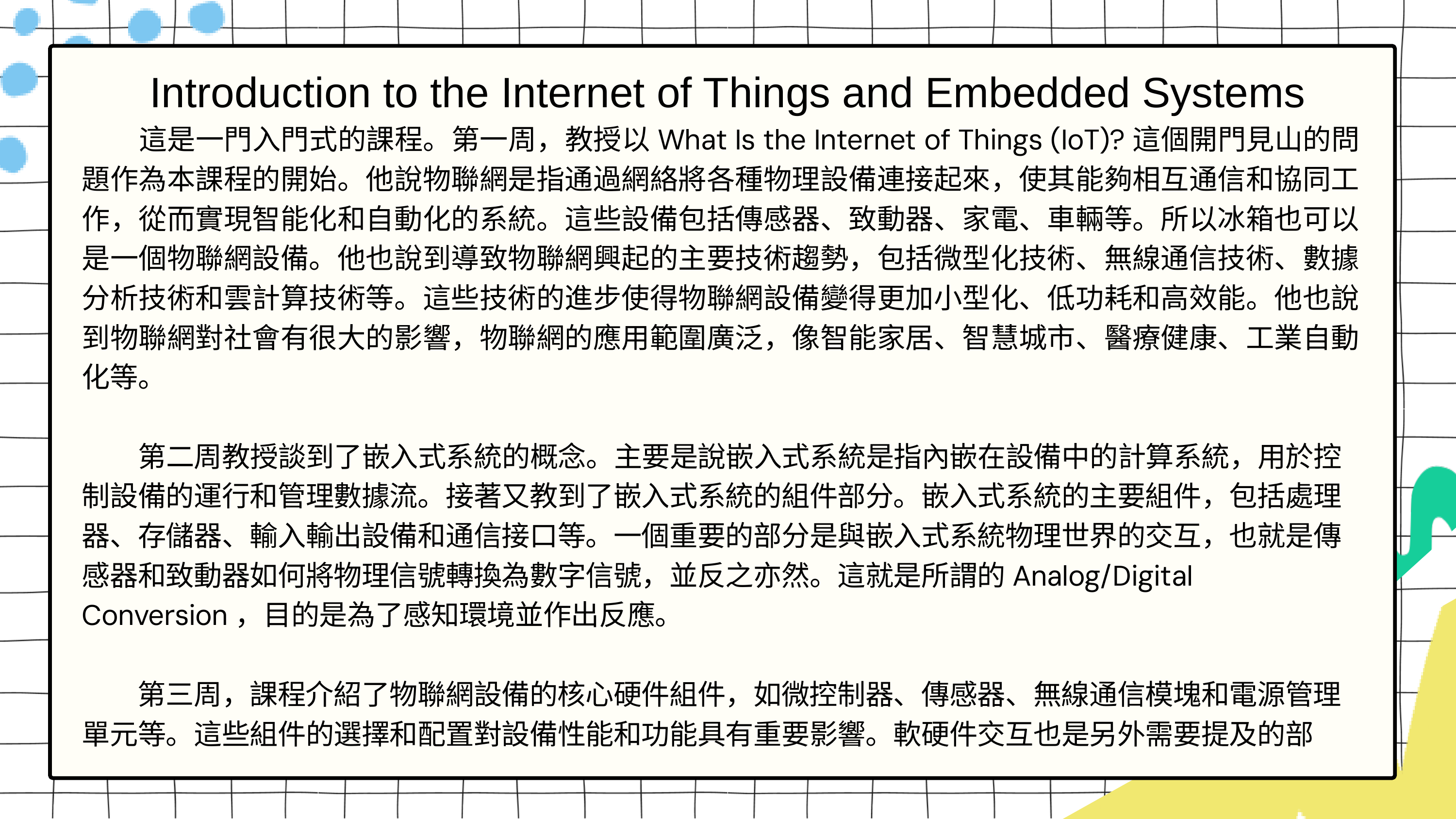

Introduction to the Internet of Things and Embedded Systems

　　這是一門入門式的課程。第一周，教授以What Is the Internet of Things (IoT)?這個開門見山的問題作為本課程的開始。他說物聯網是指通過網絡將各種物理設備連接起來，使其能夠相互通信和協同工作，從而實現智能化和自動化的系統。這些設備包括傳感器、致動器、家電、車輛等。所以冰箱也可以是一個物聯網設備。他也說到導致物聯網興起的主要技術趨勢，包括微型化技術、無線通信技術、數據分析技術和雲計算技術等。這些技術的進步使得物聯網設備變得更加小型化、低功耗和高效能。他也說到物聯網對社會有很大的影響，物聯網的應用範圍廣泛，像智能家居、智慧城市、醫療健康、工業自動化等。

　　第二周教授談到了嵌入式系統的概念。主要是說嵌入式系統是指內嵌在設備中的計算系統，用於控制設備的運行和管理數據流。接著又教到了嵌入式系統的組件部分。嵌入式系統的主要組件，包括處理器、存儲器、輸入輸出設備和通信接口等。一個重要的部分是與嵌入式系統物理世界的交互，也就是傳感器和致動器如何將物理信號轉換為數字信號，並反之亦然。這就是所謂的Analog/Digital Conversion，目的是為了感知環境並作出反應。

　　第三周，課程介紹了物聯網設備的核心硬件組件，如微控制器、傳感器、無線通信模塊和電源管理單元等。這些組件的選擇和配置對設備性能和功能具有重要影響。軟硬件交互也是另外需要提及的部